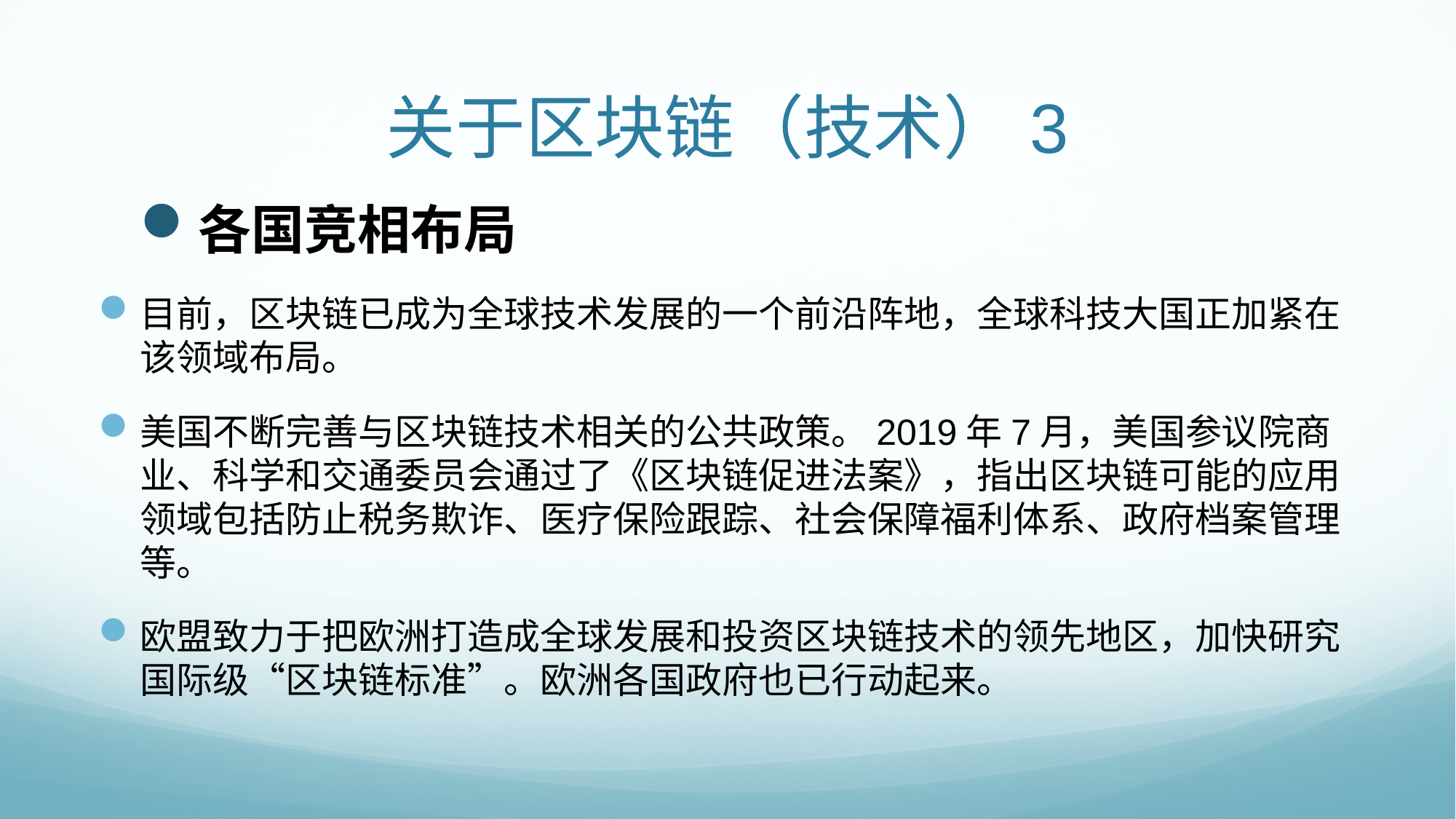

# 关于区块链（技术）3
各国竞相布局
目前，区块链已成为全球技术发展的一个前沿阵地，全球科技大国正加紧在该领域布局。
美国不断完善与区块链技术相关的公共政策。2019年7月，美国参议院商业、科学和交通委员会通过了《区块链促进法案》，指出区块链可能的应用领域包括防止税务欺诈、医疗保险跟踪、社会保障福利体系、政府档案管理等。
欧盟致力于把欧洲打造成全球发展和投资区块链技术的领先地区，加快研究国际级“区块链标准”。欧洲各国政府也已行动起来。